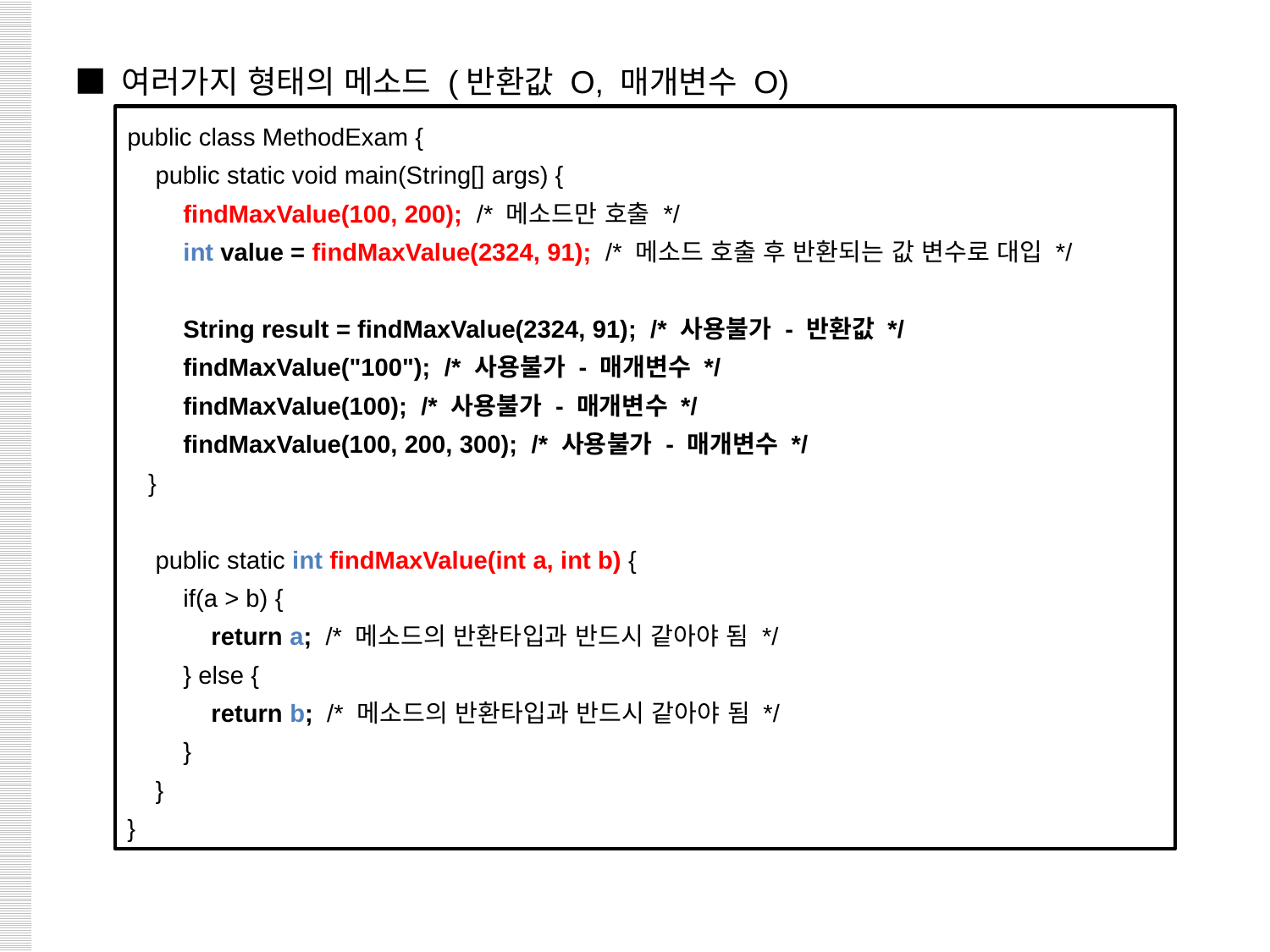

■ 여러가지 형태의 메소드 (반환값 O, 매개변수 O)
public class MethodExam {
    public static void main(String[] args) {
        findMaxValue(100, 200);  /* 메소드만 호출 */
        int value = findMaxValue(2324, 91);  /* 메소드 호출 후 반환되는 값 변수로 대입 */

        String result = findMaxValue(2324, 91);  /* 사용불가 - 반환값 */
        findMaxValue("100");  /* 사용불가 - 매개변수 */
        findMaxValue(100);  /* 사용불가 - 매개변수 */
        findMaxValue(100, 200, 300);  /* 사용불가 - 매개변수 */
   }

    public static int findMaxValue(int a, int b) {
        if(a > b) {
            return a;  /* 메소드의 반환타입과 반드시 같아야 됨 */
        } else {
            return b;  /* 메소드의 반환타입과 반드시 같아야 됨 */
        }
    }
}